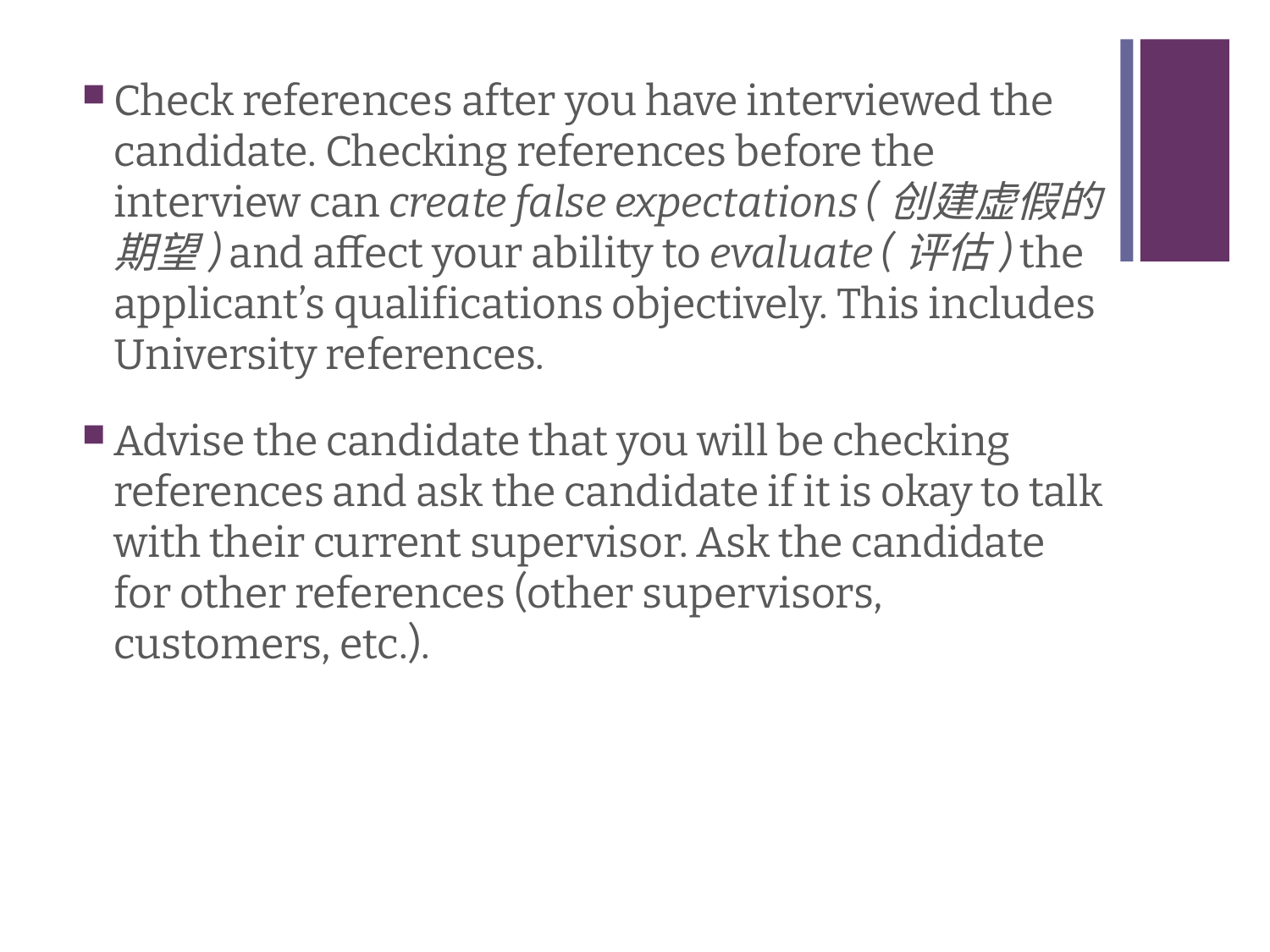

#
Check references after you have interviewed the candidate. Checking references before the interview can create false expectations (创建虚假的期望) and affect your ability to evaluate (评估) the applicant’s qualifications objectively. This includes University references.
Advise the candidate that you will be checking references and ask the candidate if it is okay to talk with their current supervisor. Ask the candidate for other references (other supervisors, customers, etc.).